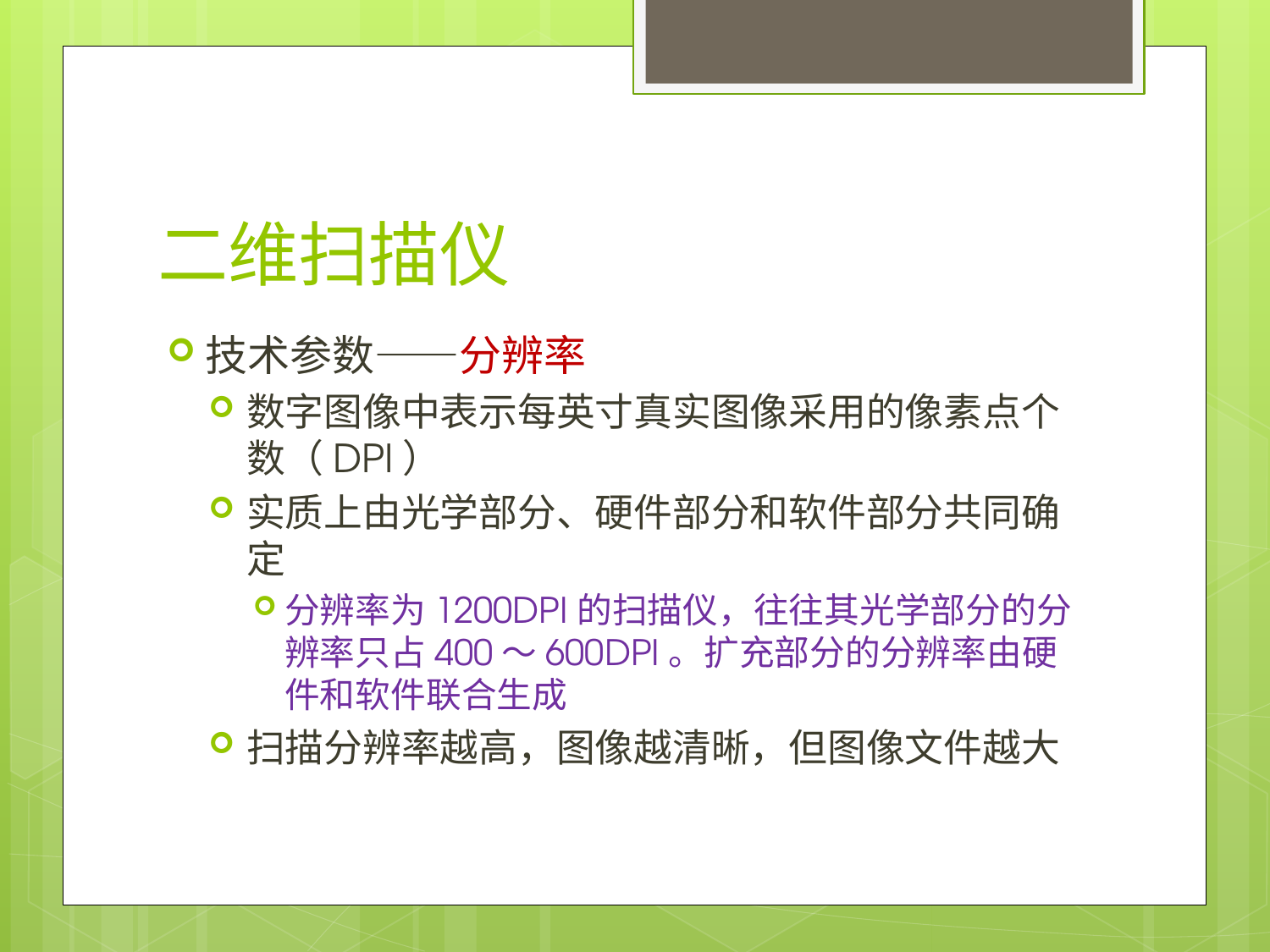

# 二维扫描仪
技术参数——分辨率
数字图像中表示每英寸真实图像采用的像素点个数（DPI）
实质上由光学部分、硬件部分和软件部分共同确定
分辨率为1200DPI的扫描仪，往往其光学部分的分辨率只占400～600DPI。扩充部分的分辨率由硬件和软件联合生成
扫描分辨率越高，图像越清晰，但图像文件越大